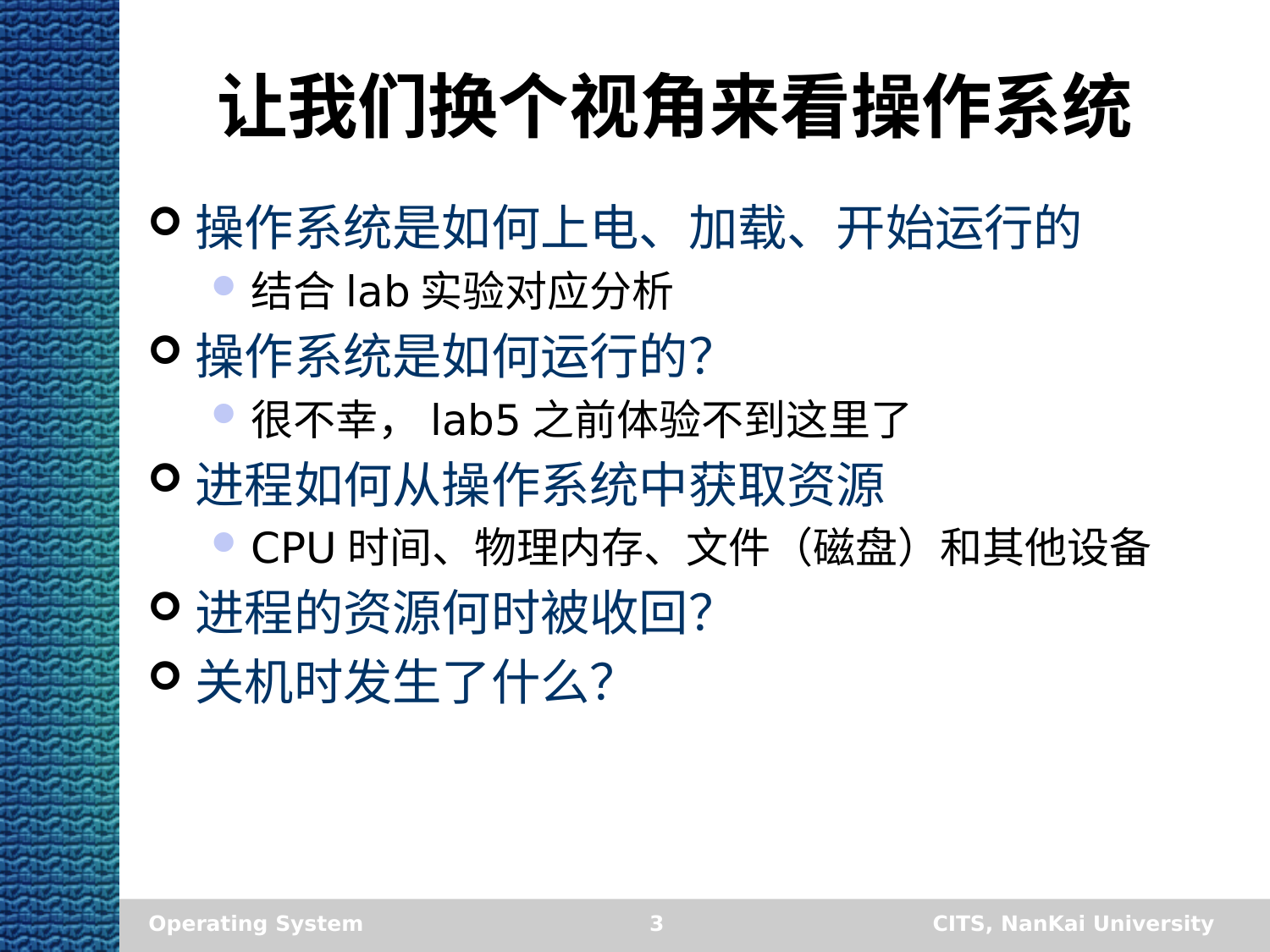

# 让我们换个视角来看操作系统
操作系统是如何上电、加载、开始运行的
结合lab实验对应分析
操作系统是如何运行的？
很不幸，lab5之前体验不到这里了
进程如何从操作系统中获取资源
CPU时间、物理内存、文件（磁盘）和其他设备
进程的资源何时被收回？
关机时发生了什么？

Operating System
3
CITS, NanKai University